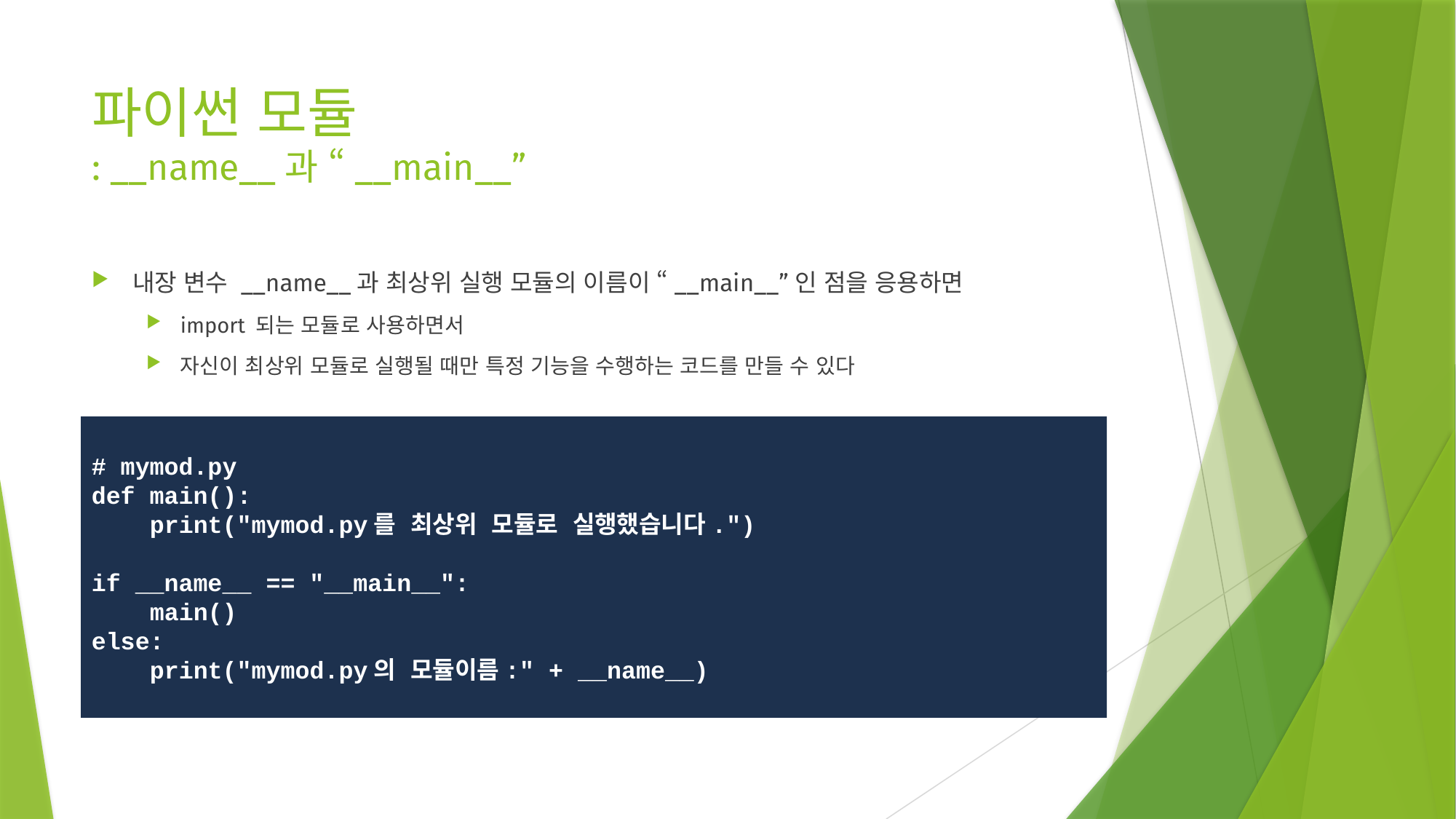

# 파이썬 모듈 : __name__과 “__main__”
내장 변수 __name__과 최상위 실행 모듈의 이름이 “__main__”인 점을 응용하면
import 되는 모듈로 사용하면서
자신이 최상위 모듈로 실행될 때만 특정 기능을 수행하는 코드를 만들 수 있다

# mymod.py
def main():
    print("mymod.py를 최상위 모듈로 실행했습니다.")
if __name__ == "__main__":
    main()
else:
    print("mymod.py의 모듈이름:" + __name__)